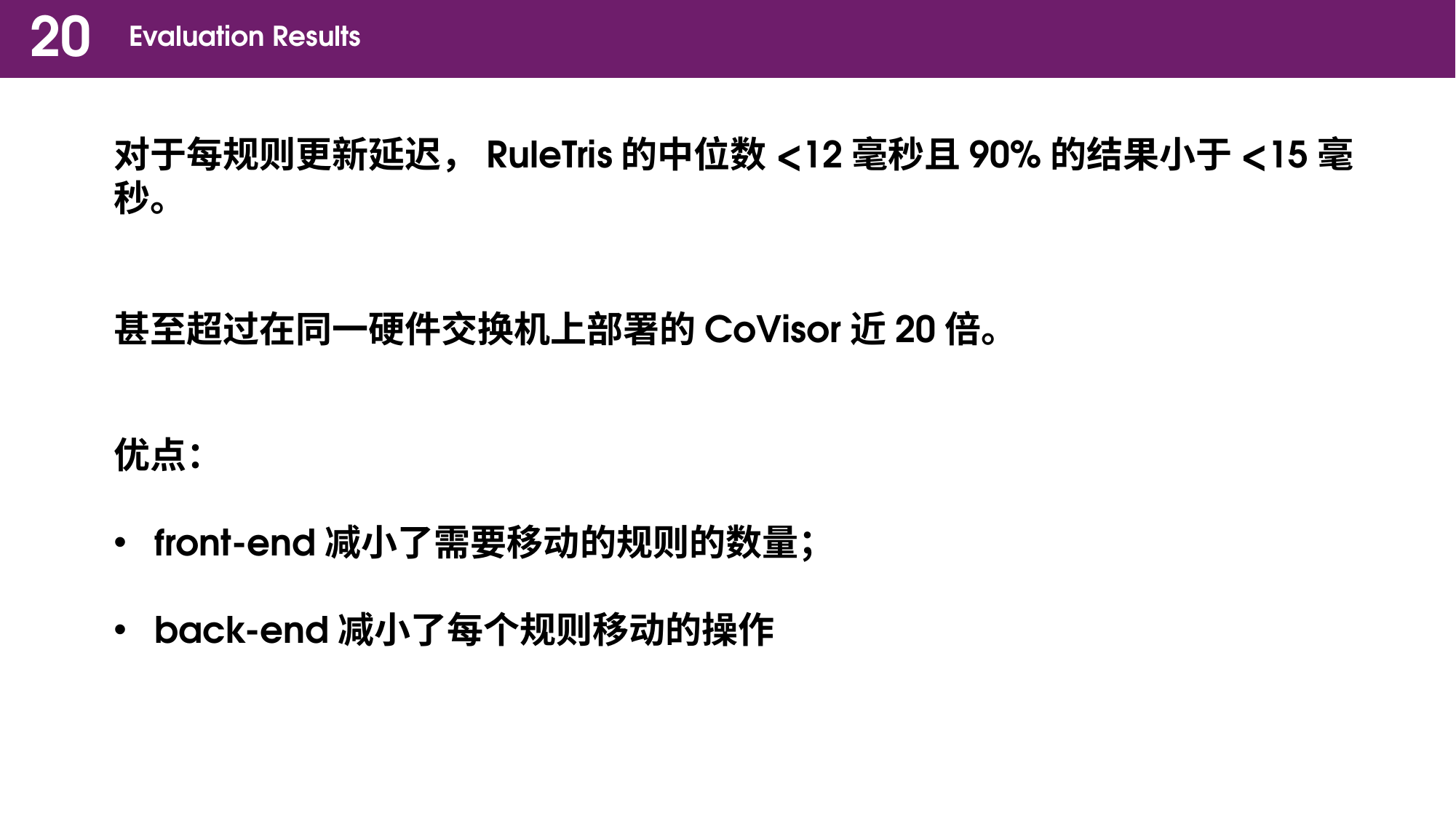

20
Evaluation Results
对于每规则更新延迟，RuleTris的中位数<12毫秒且90%的结果小于<15毫秒。

甚至超过在同一硬件交换机上部署的CoVisor近20倍。
优点：

front-end减小了需要移动的规则的数量；

back-end减小了每个规则移动的操作